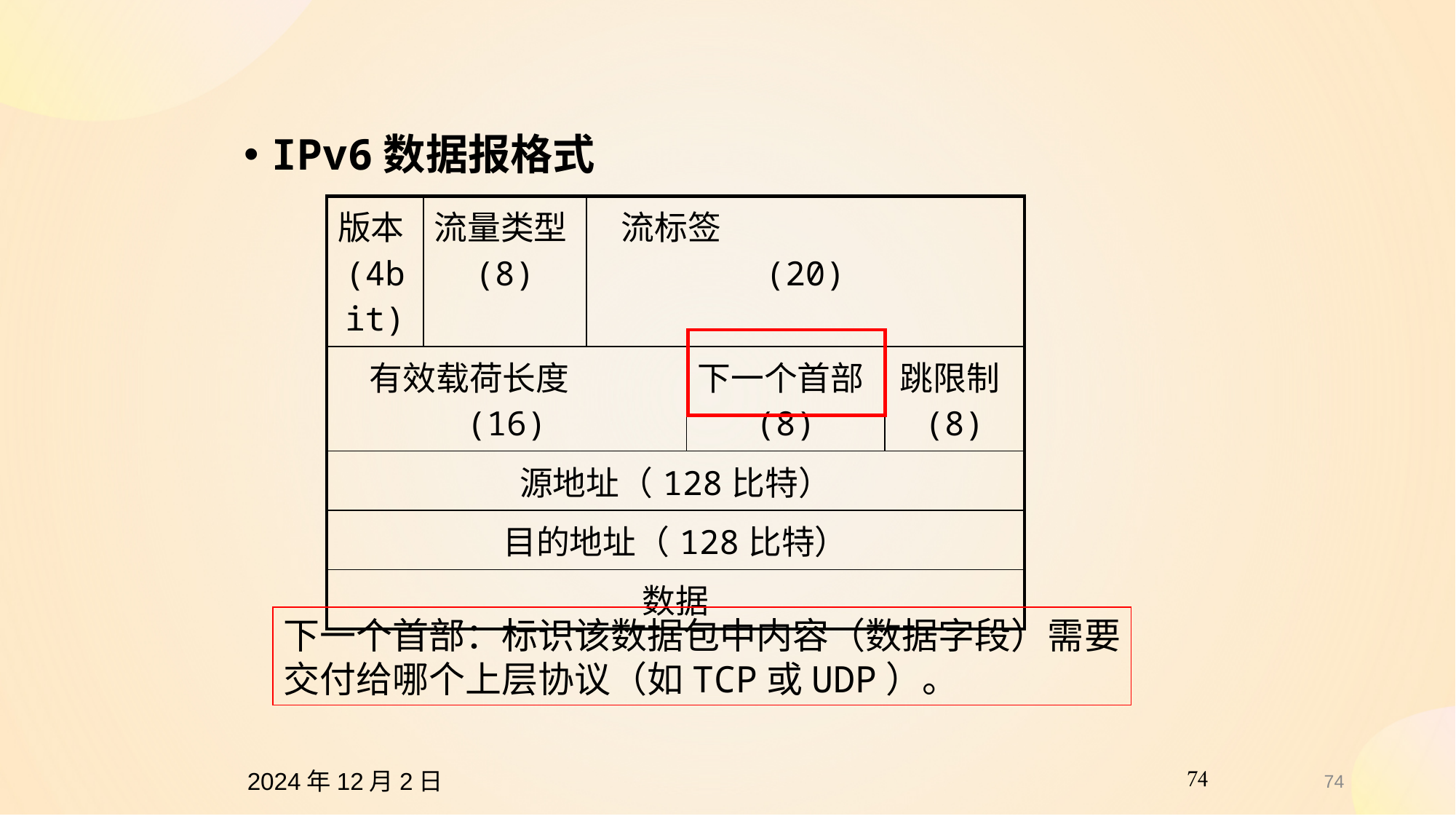

IPv6数据报格式

| 版本(4bit) | 流量类型(8) | 流标签 (20) |  |  |
| --- | --- | --- | --- | --- |
| 有效载荷长度 (16) |  |  | 下一个首部(8) | 跳限制(8) |
| 源地址（128比特） |  |  |  |  |
| 目的地址（128比特） |  |  |  |  |
| 数据 |  |  |  |  |

下一个首部：标识该数据包中内容（数据字段）需要
交付给哪个上层协议（如TCP或UDP）。
74
2024年12月2日
74